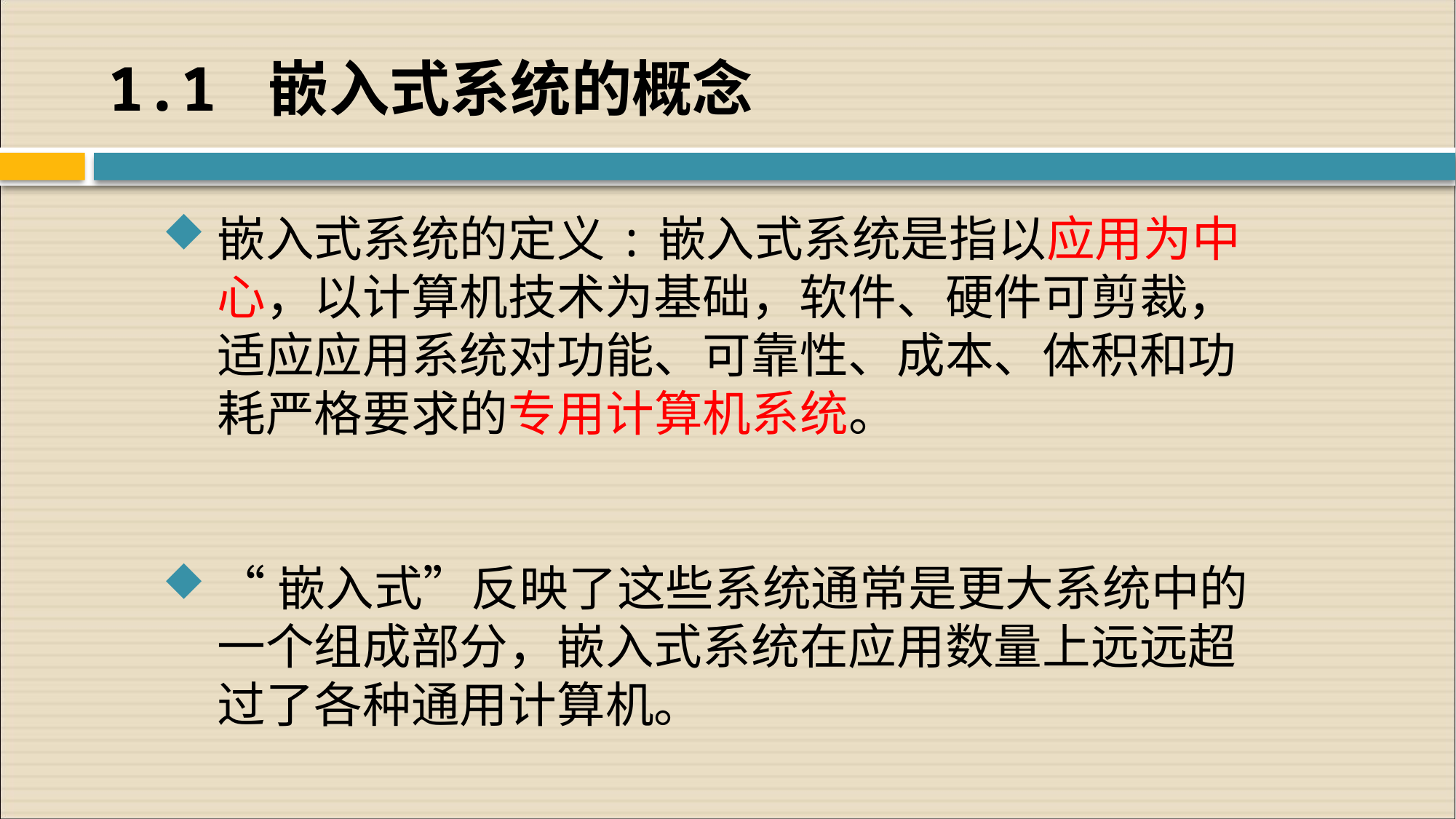

# 1.1 嵌入式系统的概念
嵌入式系统的定义:嵌入式系统是指以应用为中心，以计算机技术为基础，软件、硬件可剪裁，适应应用系统对功能、可靠性、成本、体积和功耗严格要求的专用计算机系统。

“嵌入式”反映了这些系统通常是更大系统中的一个组成部分，嵌入式系统在应用数量上远远超过了各种通用计算机。